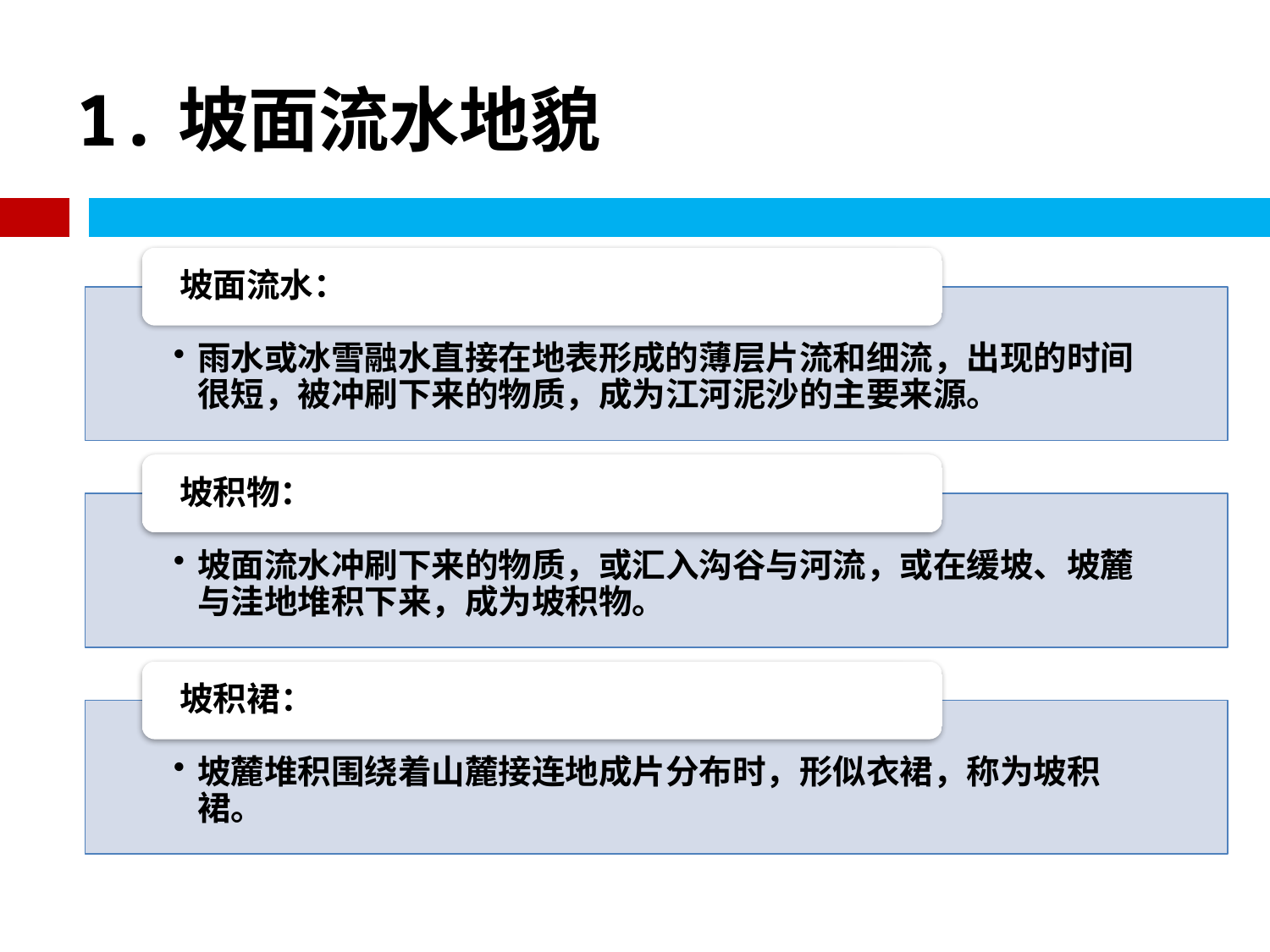

# 1.坡面流水地貌
雨水或冰雪融水直接在地表形成的薄层片流和细流，出现的时间很短，被冲刷下来的物质，成为江河泥沙的主要来源。
坡面流水：
坡面流水冲刷下来的物质，或汇入沟谷与河流，或在缓坡、坡麓与洼地堆积下来，成为坡积物。
坡积物：
坡麓堆积围绕着山麓接连地成片分布时，形似衣裙，称为坡积裙。
坡积裙：